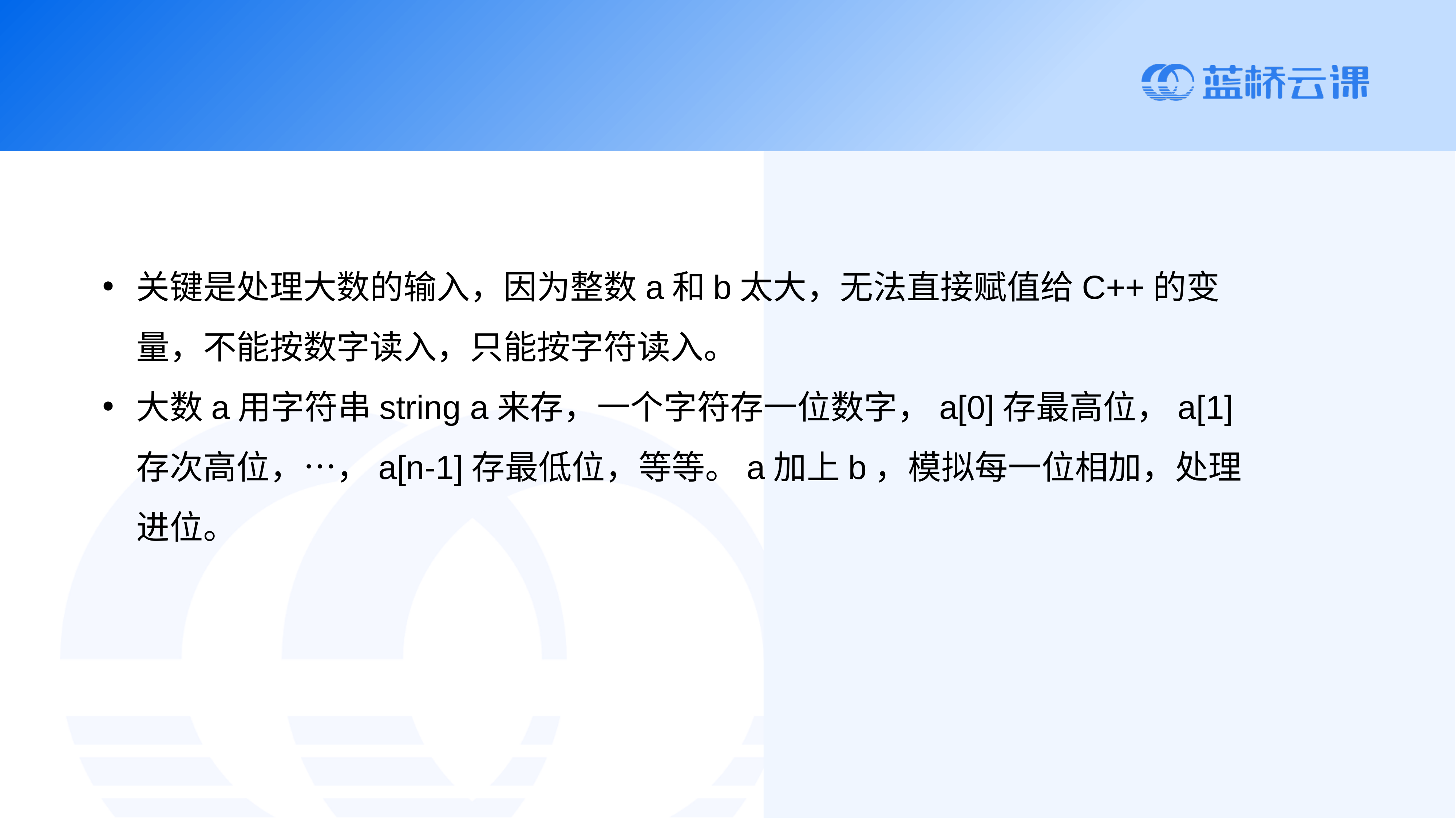

关键是处理大数的输入，因为整数a和b太大，无法直接赋值给C++的变量，不能按数字读入，只能按字符读入。
大数a用字符串string a来存，一个字符存一位数字，a[0]存最高位，a[1]存次高位，…，a[n-1]存最低位，等等。a加上b，模拟每一位相加，处理进位。